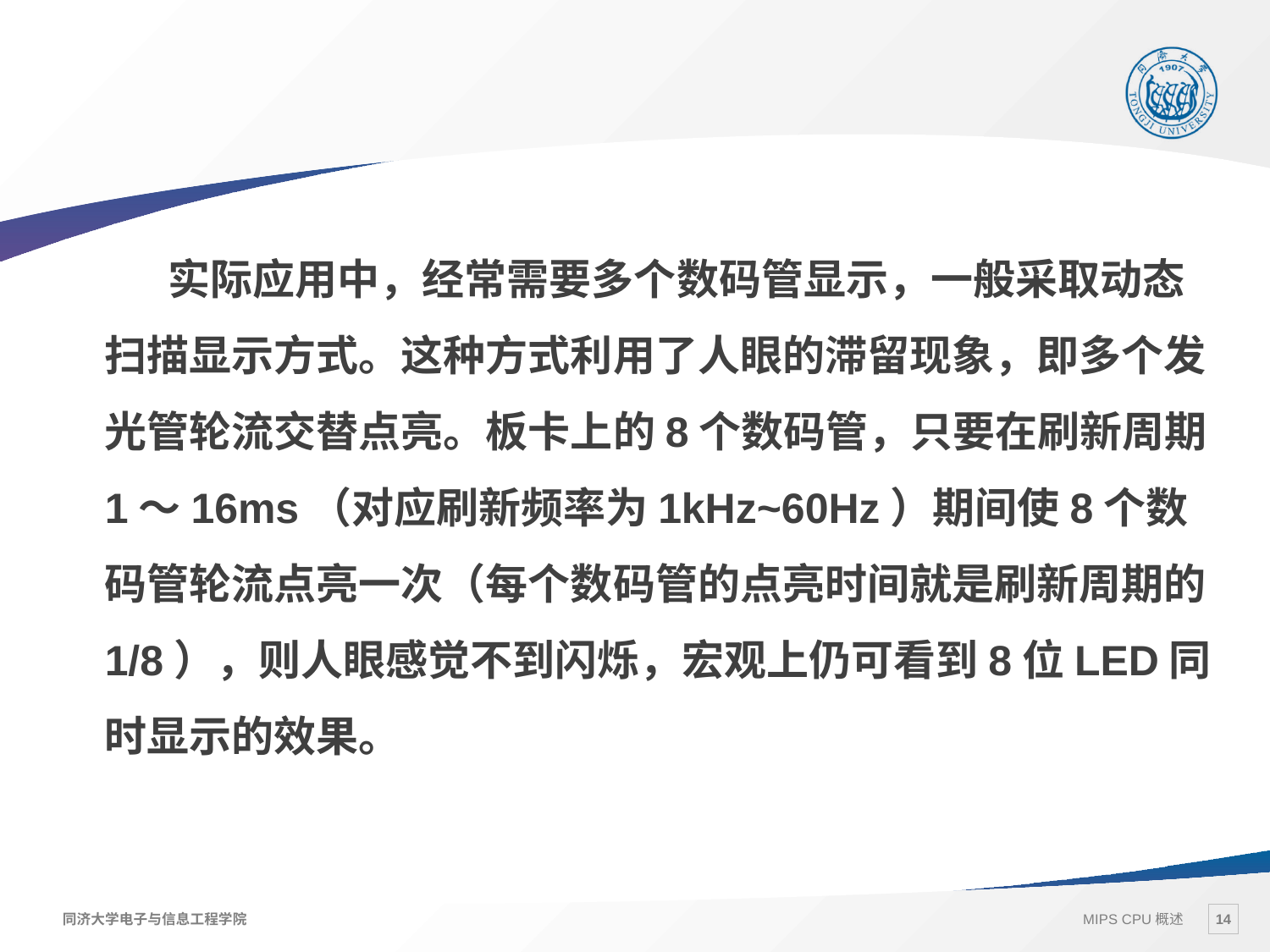

#
实际应用中，经常需要多个数码管显示，一般采取动态扫描显示方式。这种方式利用了人眼的滞留现象，即多个发光管轮流交替点亮。板卡上的8个数码管，只要在刷新周期1～16ms（对应刷新频率为1kHz~60Hz）期间使8个数码管轮流点亮一次（每个数码管的点亮时间就是刷新周期的1/8），则人眼感觉不到闪烁，宏观上仍可看到8位LED同时显示的效果。